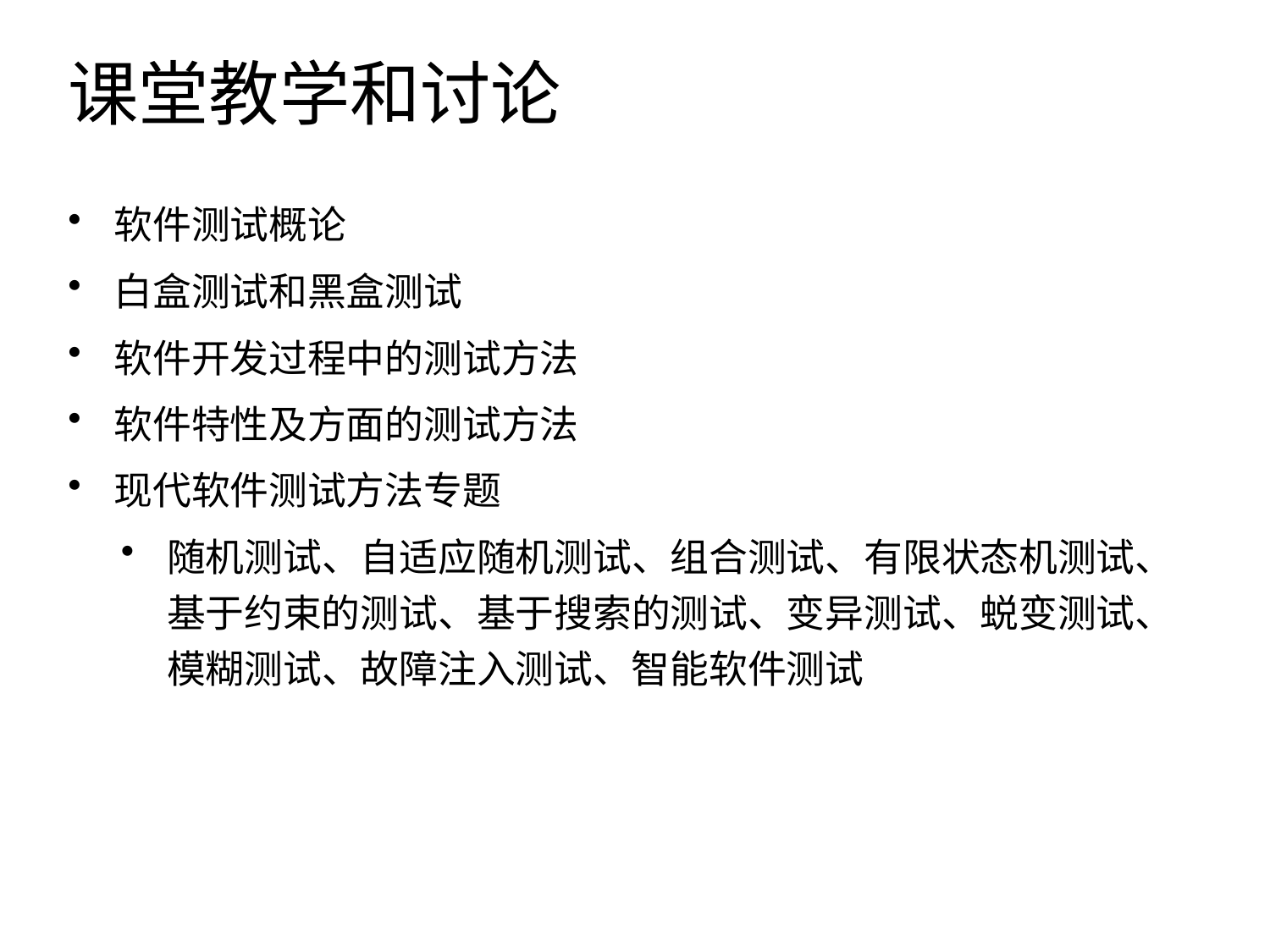

# 课堂教学和讨论
软件测试概论
白盒测试和黑盒测试
软件开发过程中的测试方法
软件特性及方面的测试方法
现代软件测试方法专题
随机测试、自适应随机测试、组合测试、有限状态机测试、基于约束的测试、基于搜索的测试、变异测试、蜕变测试、模糊测试、故障注入测试、智能软件测试